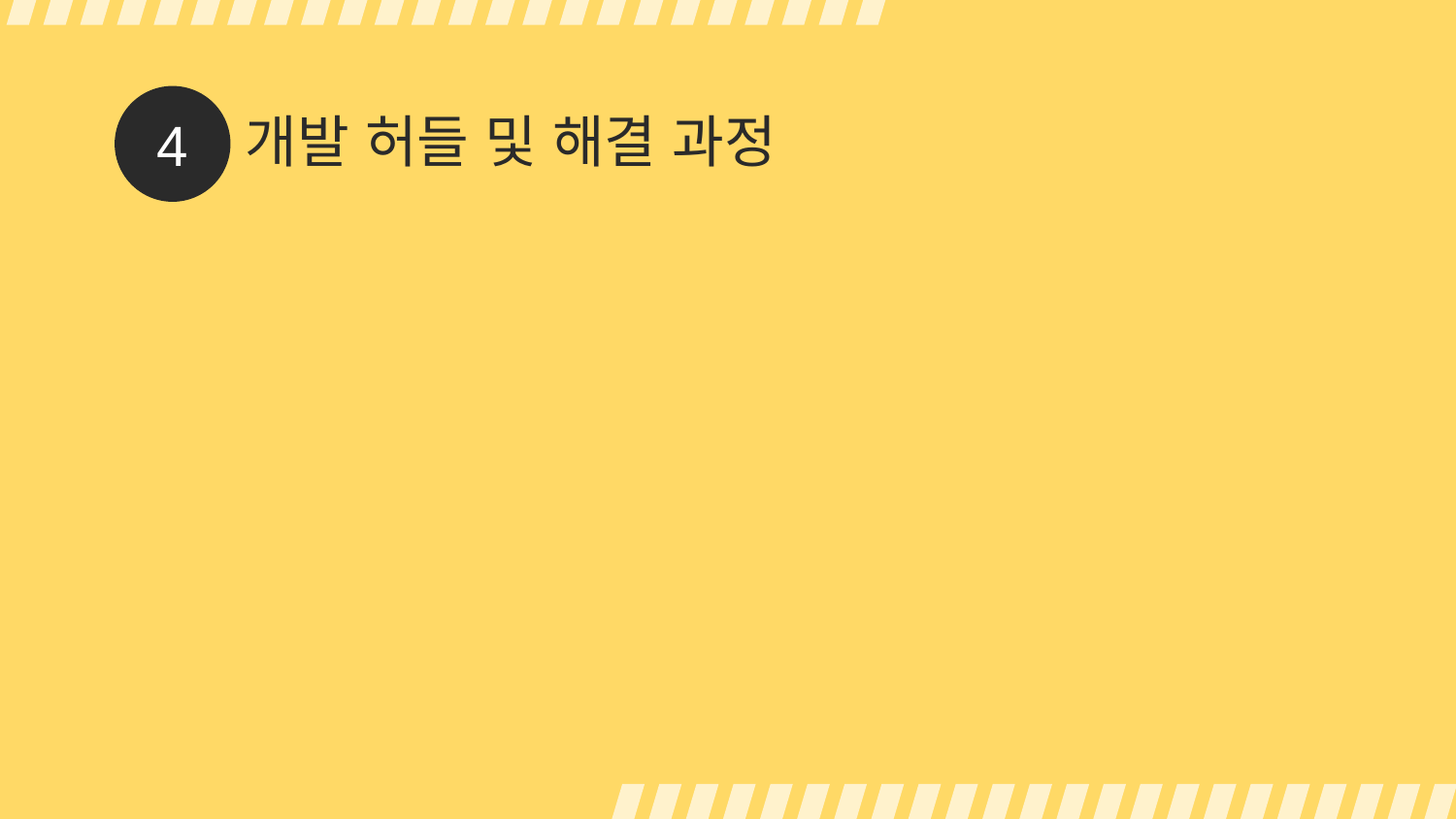

4
# 개발 허들 및 해결 과정